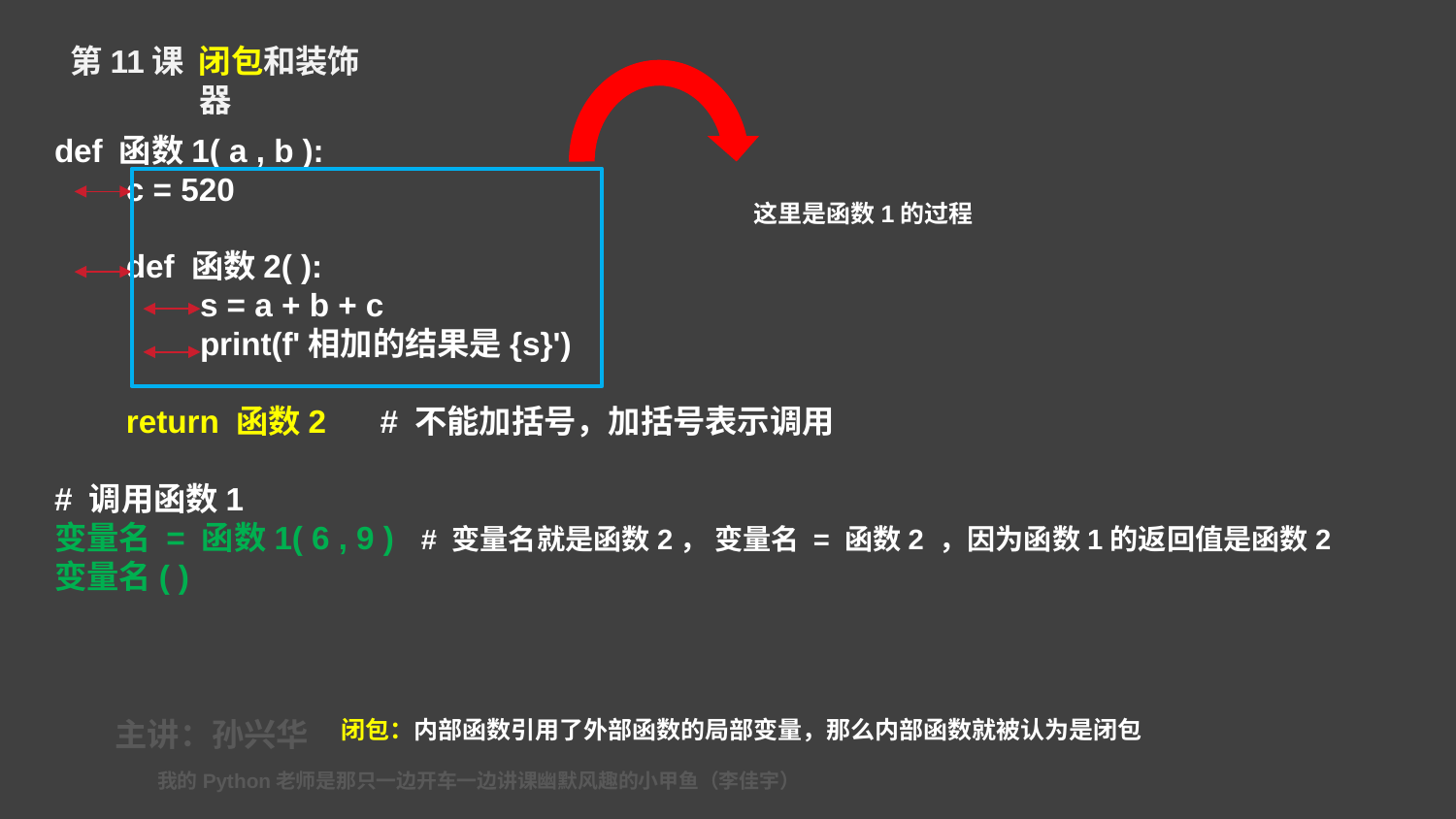

第11课  闭包和装饰器

def 函数1( a , b ):
        c = 520

        def 函数2( ):
	s = a + b + c
	print(f'相加的结果是{s}')

        return 函数2      # 不能加括号，加括号表示调用

# 调用函数1
变量名 = 函数1( 6 , 9 )   # 变量名就是函数2， 变量名 = 函数2 ，因为函数1的返回值是函数2
变量名( )

这里是函数1的过程
闭包：内部函数引用了外部函数的局部变量，那么内部函数就被认为是闭包